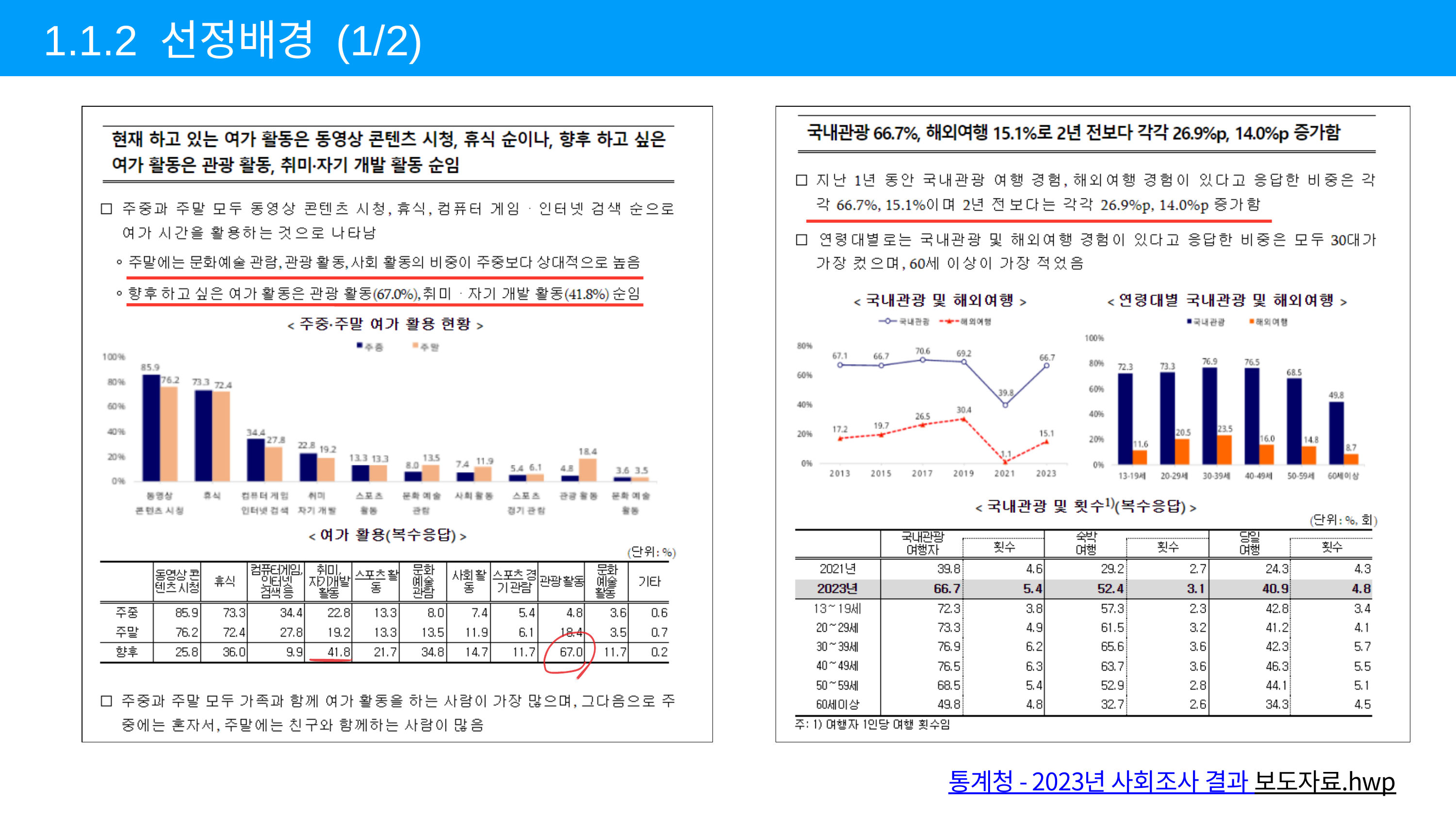

1.1.2 선정배경 (1/2)

통계청 - 2023년 사회조사 결과 보도자료.hwp